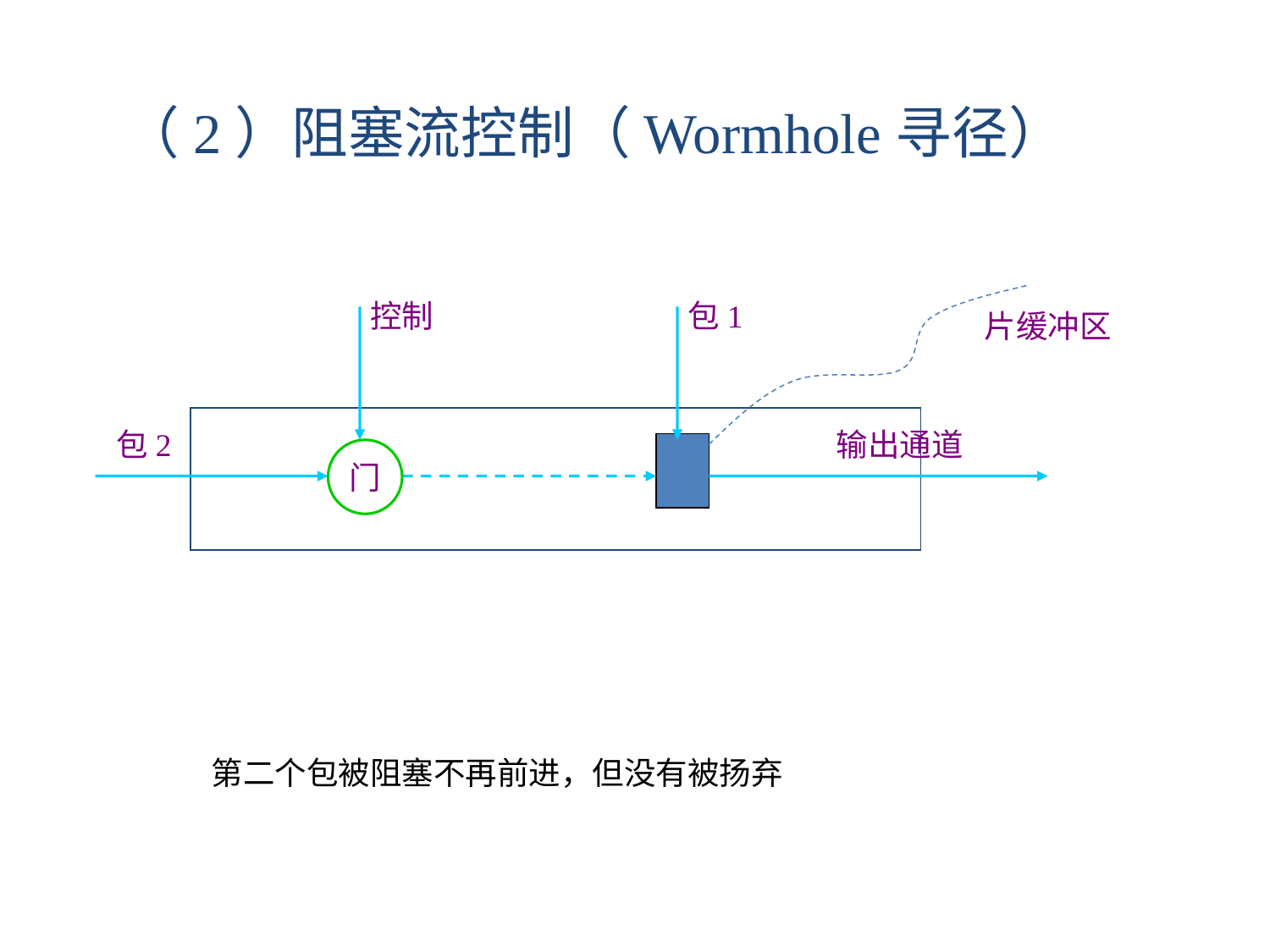

（2）阻塞流控制（Wormhole寻径）

控制
包1

片缓冲区

包2
输出通道

门

第二个包被阻塞不再前进，但没有被扬弃